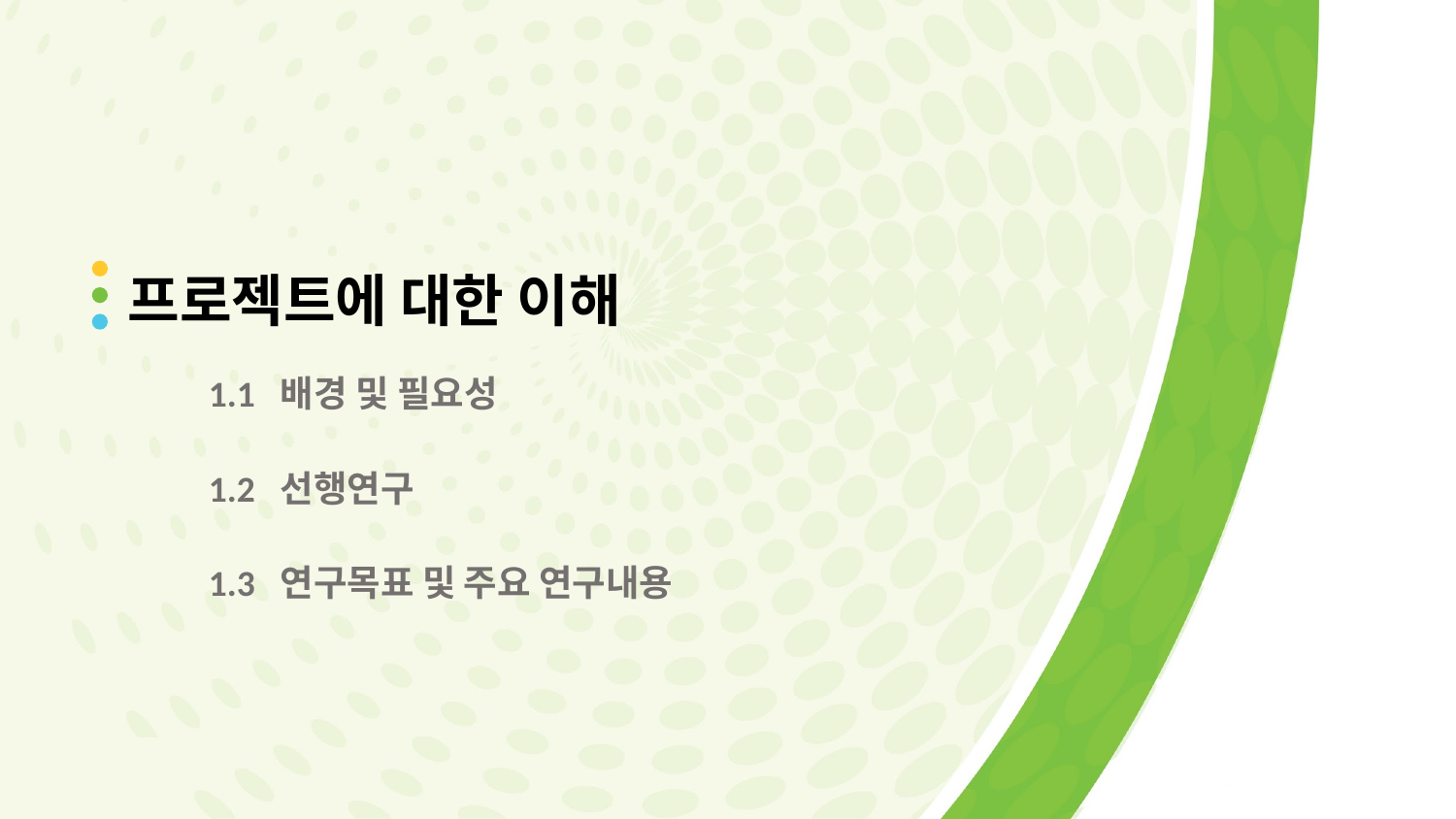

프로젝트에 대한 이해
1.1  배경 및 필요성
1.2  선행연구
1.3  연구목표 및 주요 연구내용